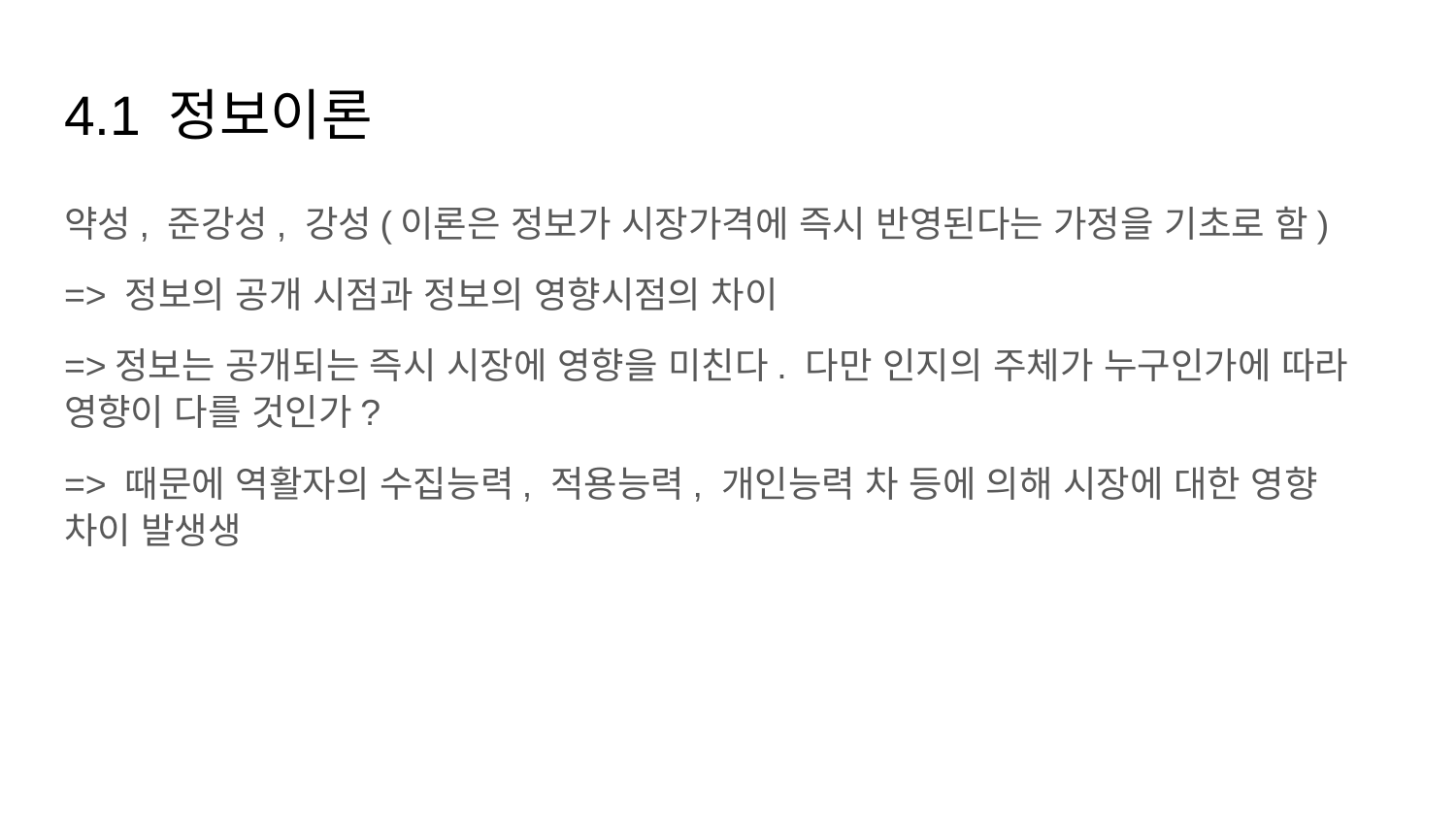

# 4.1 정보이론
약성, 준강성, 강성(이론은 정보가 시장가격에 즉시 반영된다는 가정을 기초로 함)
=> 정보의 공개 시점과 정보의 영향시점의 차이
=>정보는 공개되는 즉시 시장에 영향을 미친다. 다만 인지의 주체가 누구인가에 따라 영향이 다를 것인가?
=> 때문에 역활자의 수집능력, 적용능력, 개인능력 차 등에 의해 시장에 대한 영향 차이 발생생